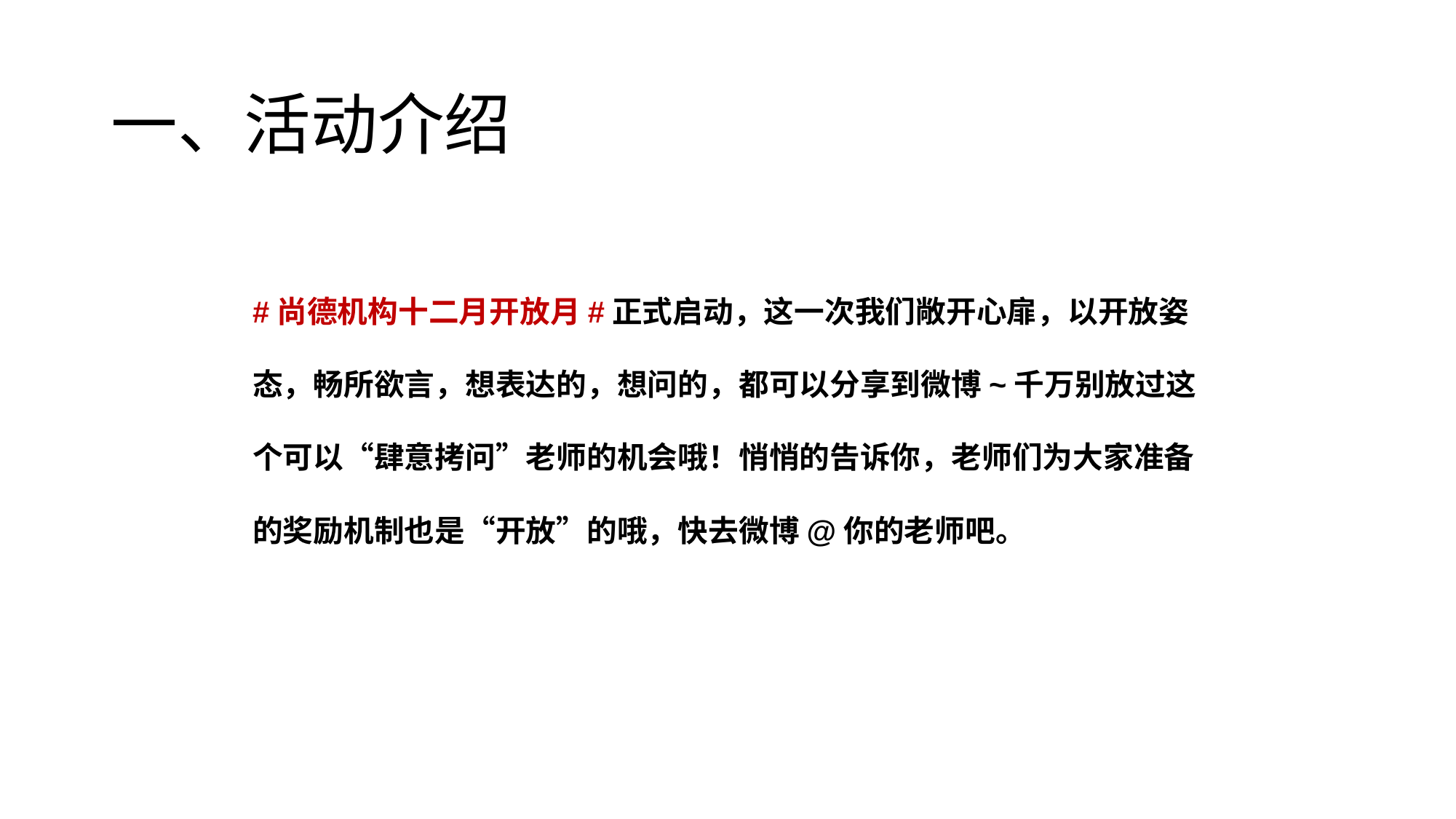

# 一、活动介绍
#尚德机构十二月开放月#正式启动，这一次我们敞开心扉，以开放姿态，畅所欲言，想表达的，想问的，都可以分享到微博~千万别放过这个可以“肆意拷问”老师的机会哦！悄悄的告诉你，老师们为大家准备的奖励机制也是“开放”的哦，快去微博@你的老师吧。